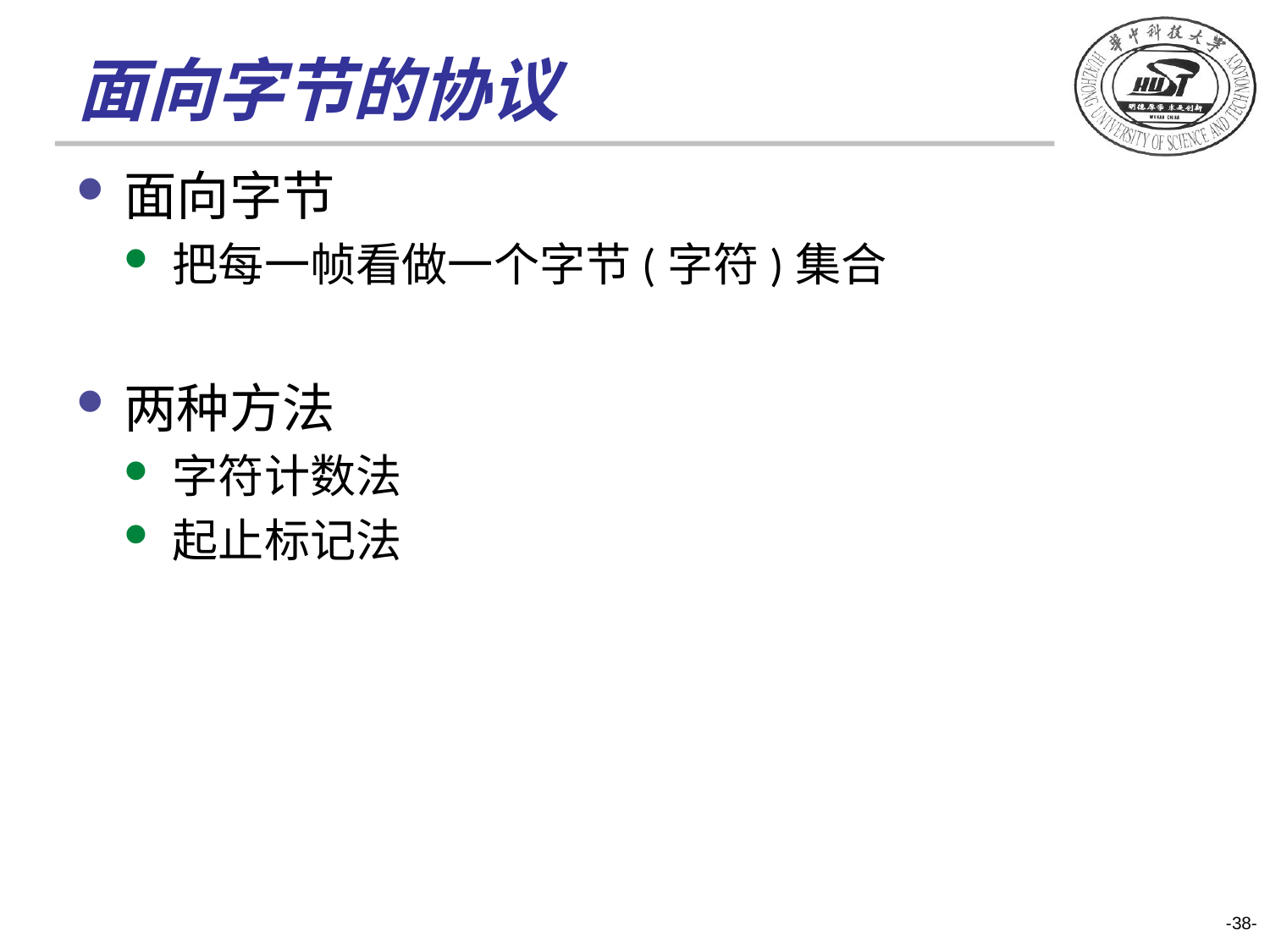

# 面向字节的协议
面向字节
把每一帧看做一个字节(字符)集合

两种方法
字符计数法
起止标记法

-38-